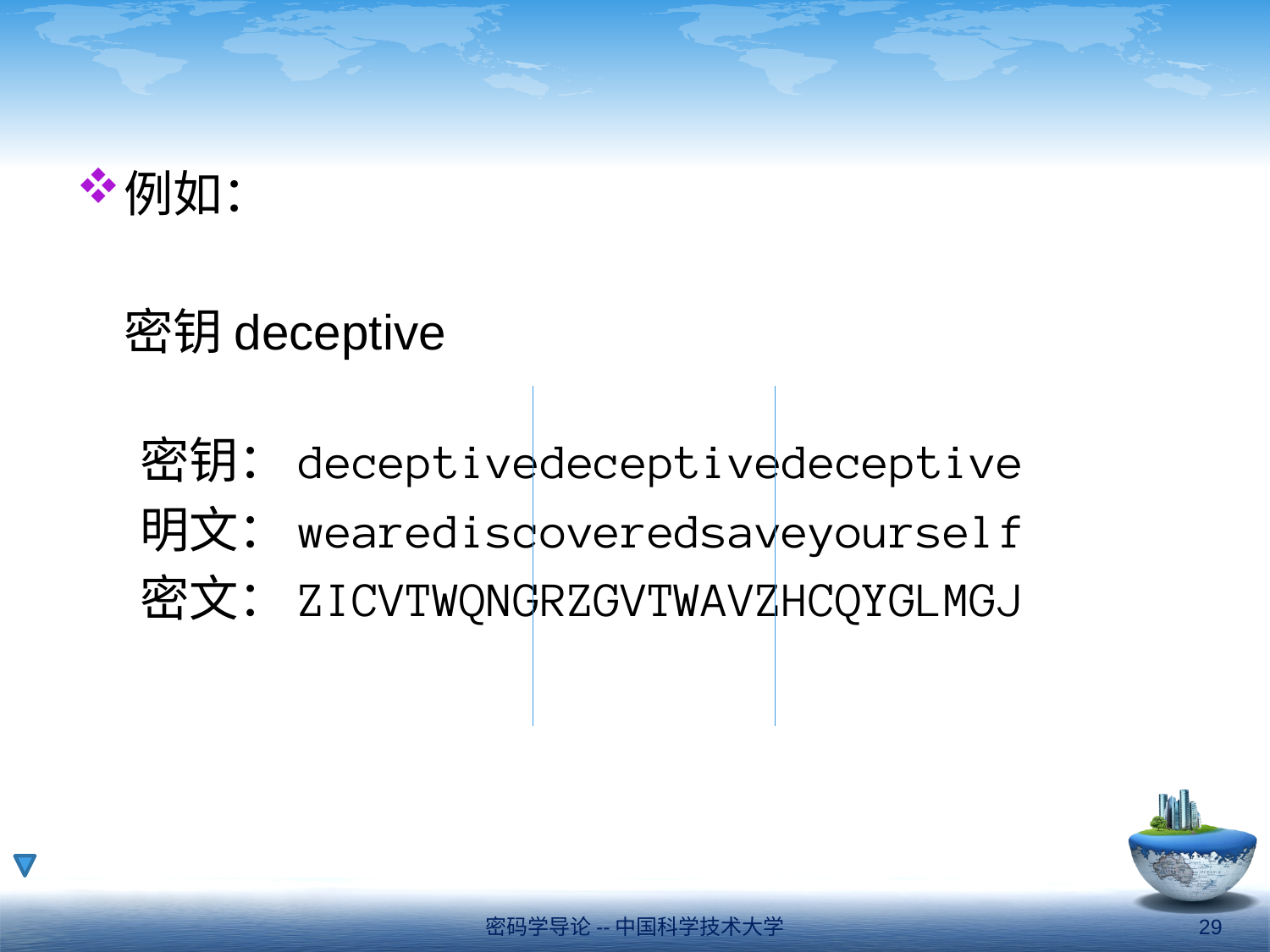

#
例如：

	密钥deceptive

密钥：deceptivedeceptivedeceptive
明文：wearediscoveredsaveyourself
密文：ZICVTWQNGRZGVTWAVZHCQYGLMGJ

密码学导论--中国科学技术大学
29